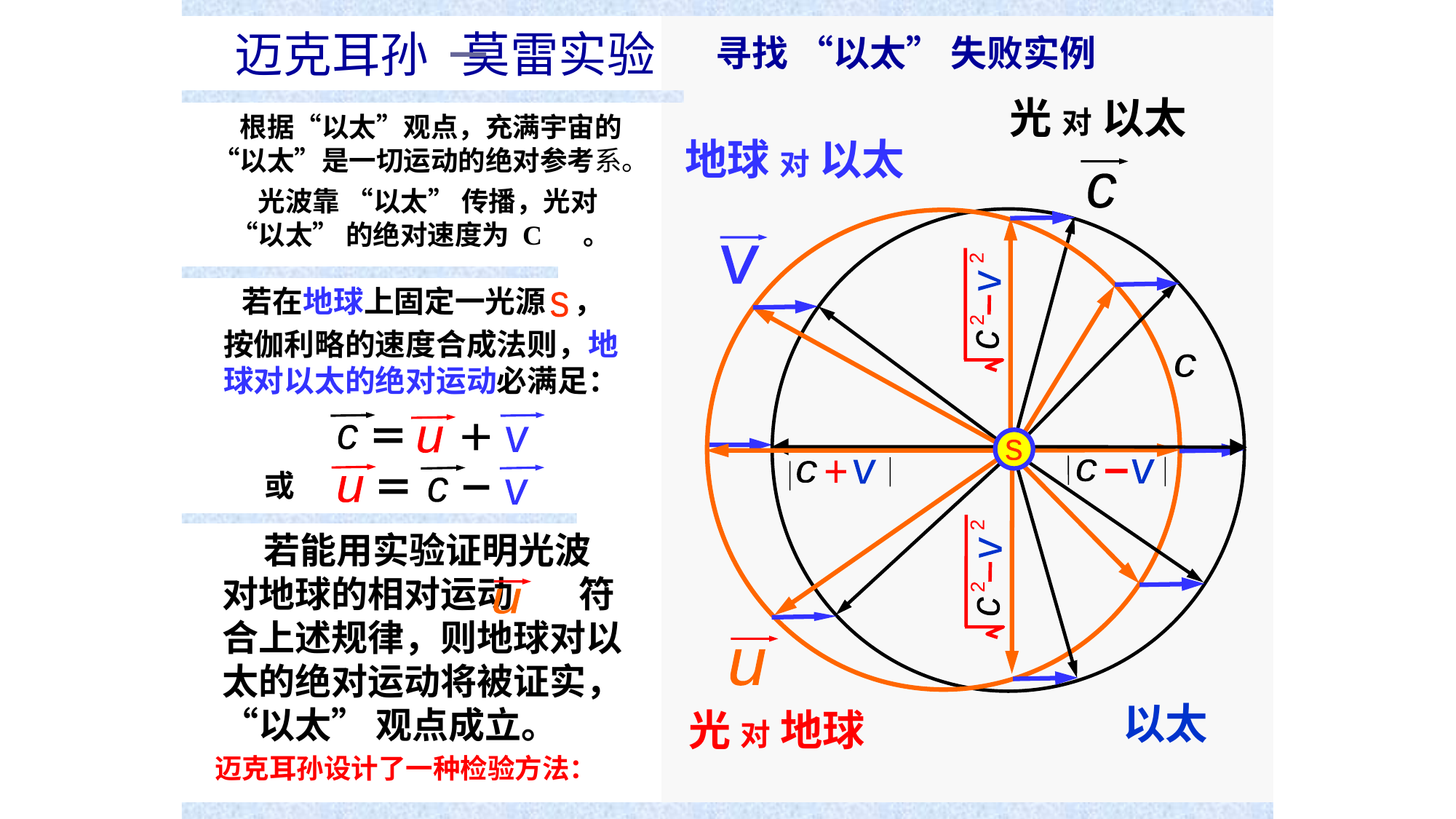

迈克耳孙-莫雷孙实验

光 对 以太
地球 对 以太

c

v
2
v

2
c

c

s

c
v

v
+
c

2
v

2
c

u

以太
光 对 地球

迈克耳孙   莫雷实验

寻找 “以太” 失败实例
   根据“以太”观点，充满宇宙的“以太”是一切运动的绝对参考系。
   光波靠 “以太” 传播，光对 “以太” 的绝对速度为 C     。

若在地球上固定一光源    ，
s
按伽利略的速度合成法则，地球对以太的绝对运动必满足：

c

v

u
+

或

v

c
u

    若能用实验证明光波对地球的相对运动        符合上述规律，则地球对以太的绝对运动将被证实，“以太” 观点成立。

u
迈克耳孙设计了一种检验方法：